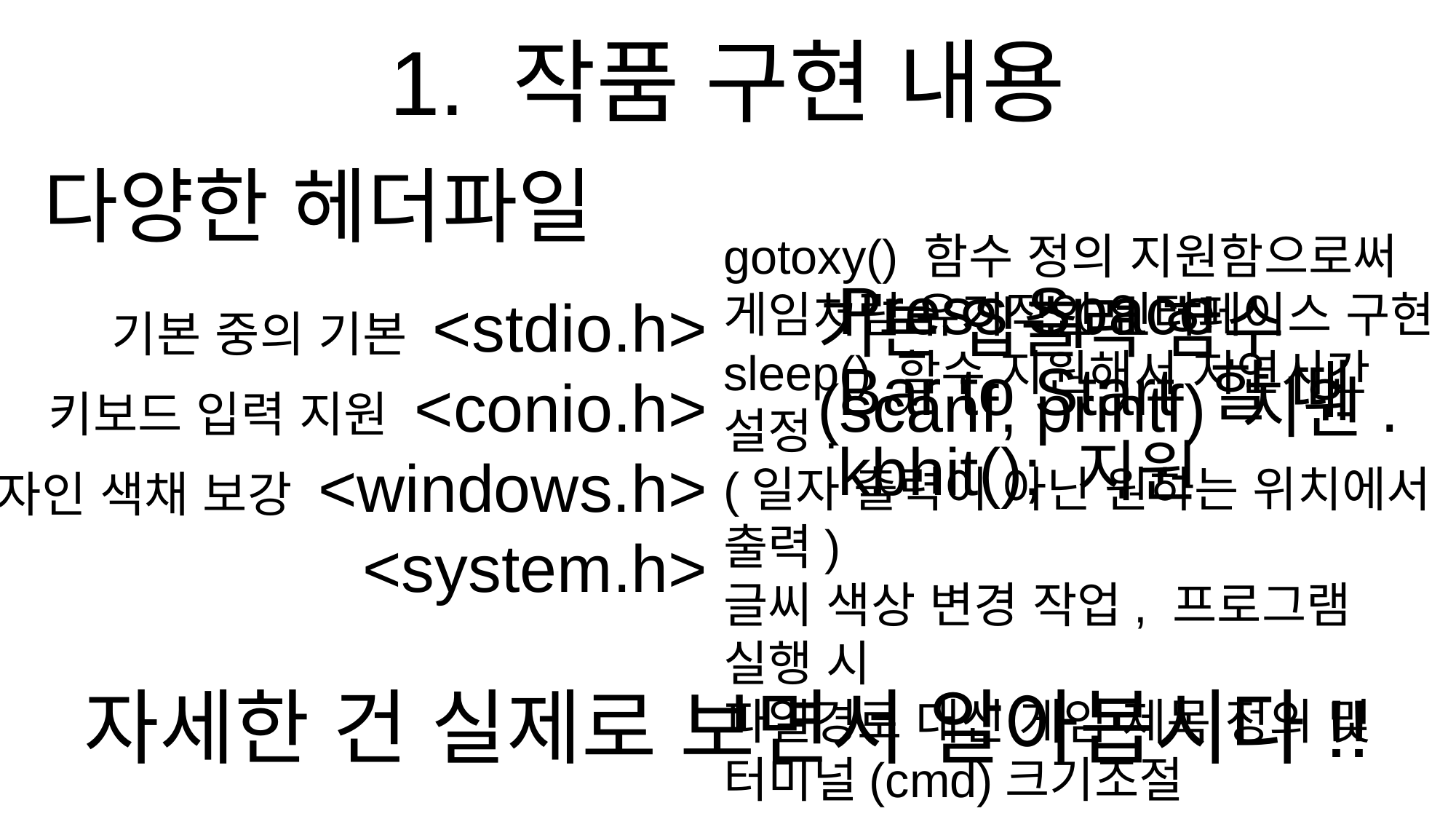

1. 작품 구현 내용
다양한 헤더파일
gotoxy() 함수 정의 지원함으로써
게임처럼 유기적인 인터페이스 구현
sleep() 함수 지원해서 지연시간 설정.
(일자 출력이 아닌 원하는 위치에서 출력)
글씨 색상 변경 작업, 프로그램 실행 시
파일경로 대신 게임 제목 정의 및
터미널(cmd)크기조절
Press Space
Bar to Start 할 때
kbhit(); 지원
기본 중의 기본 <stdio.h>
키보드 입력 지원 <conio.h>
디자인 색채 보강 <windows.h>
<system.h>

기본 입출력 함수
(scanf, printf) 지원.
자세한 건 실제로 보면서 알아봅시다!!